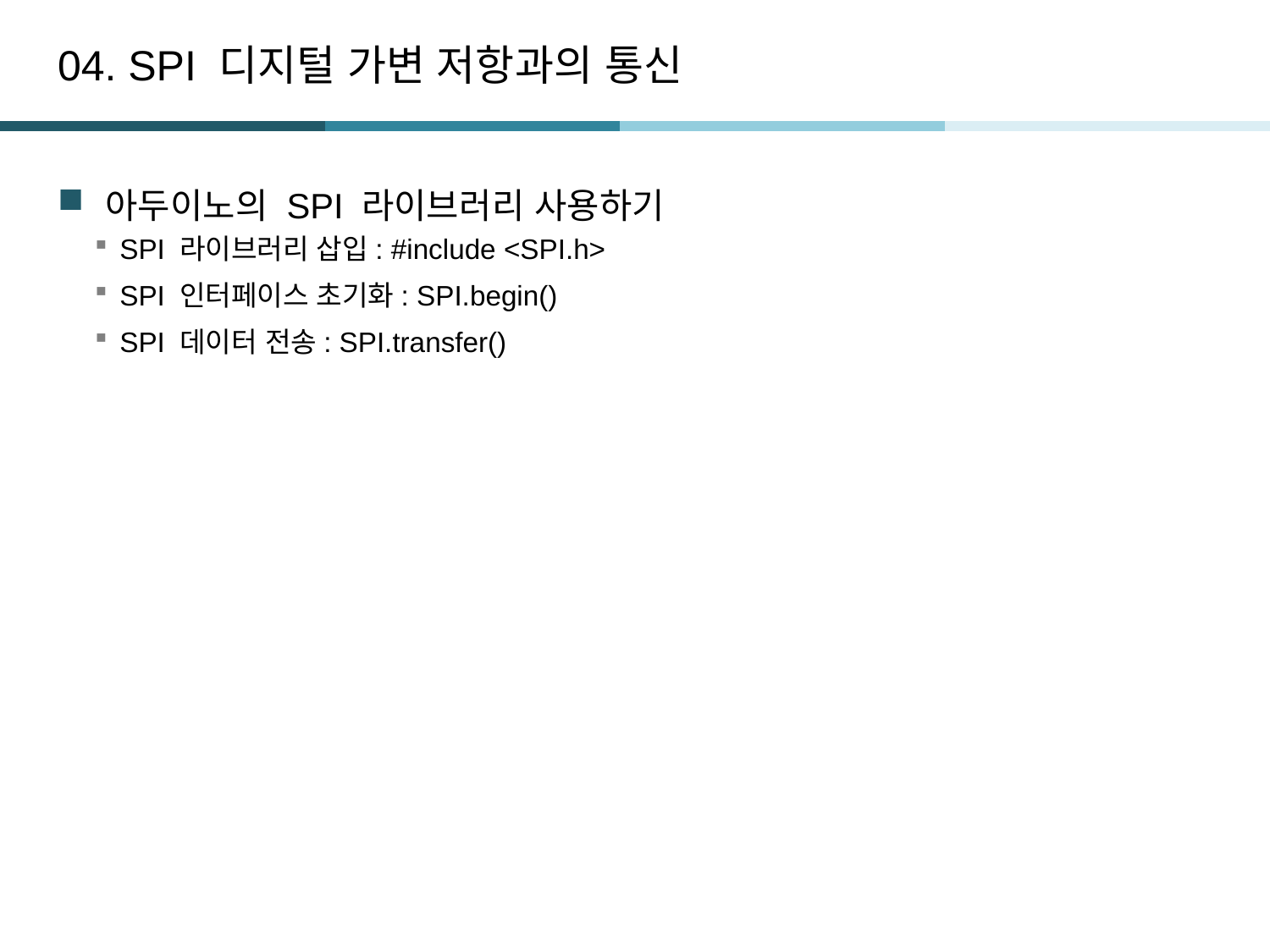

# 04. SPI 디지털 가변 저항과의 통신
아두이노의 SPI 라이브러리 사용하기
SPI 라이브러리 삽입: #include <SPI.h>
SPI 인터페이스 초기화: SPI.begin()
SPI 데이터 전송: SPI.transfer()